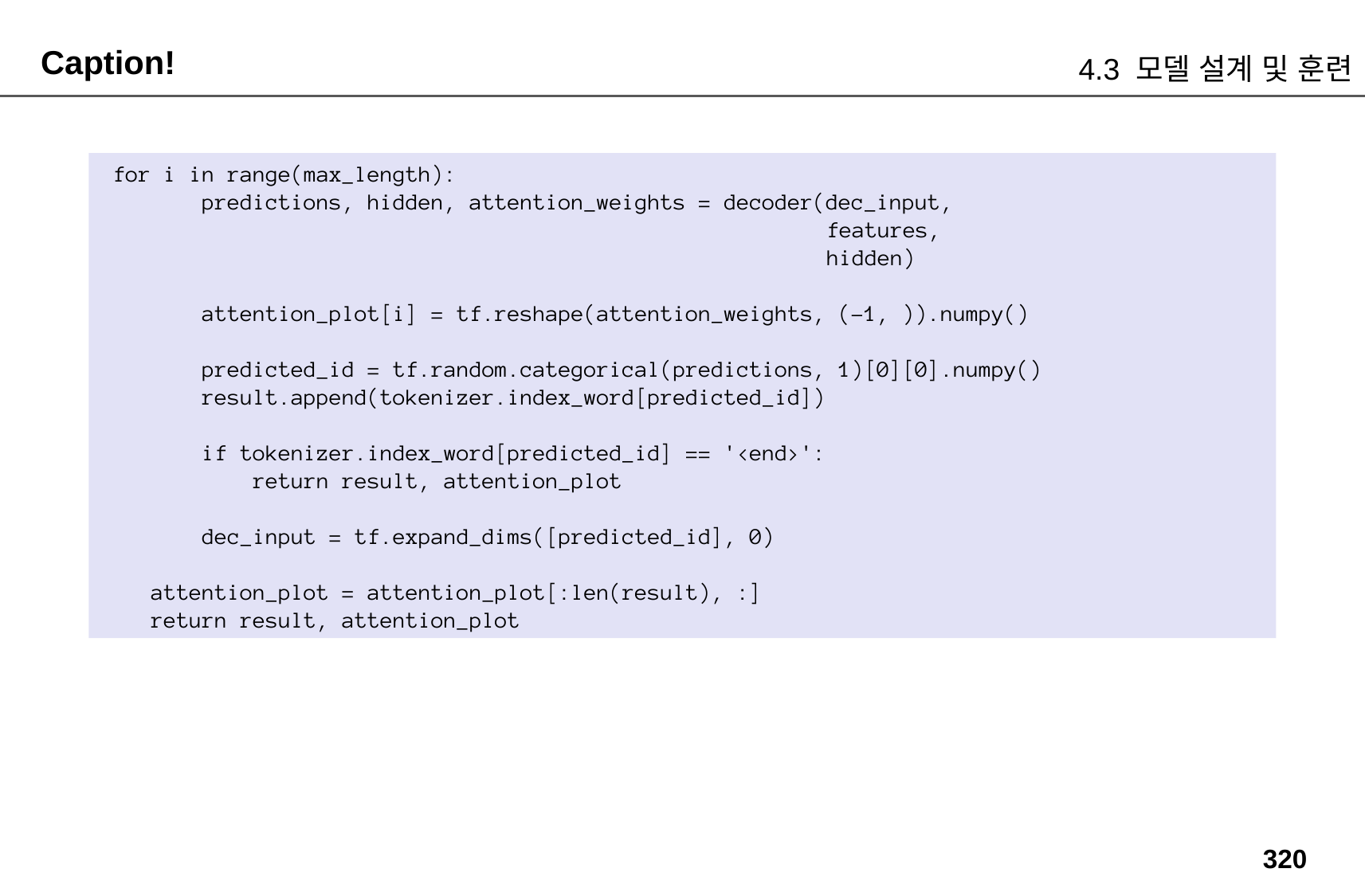

Caption!
4.3 모델 설계 및 훈련
 for i in range(max_length):
        predictions, hidden, attention_weights = decoder(dec_input,
                                                         features,
                                                         hidden)

        attention_plot[i] = tf.reshape(attention_weights, (-1, )).numpy()

        predicted_id = tf.random.categorical(predictions, 1)[0][0].numpy()
        result.append(tokenizer.index_word[predicted_id])

        if tokenizer.index_word[predicted_id] == '<end>':
            return result, attention_plot

        dec_input = tf.expand_dims([predicted_id], 0)

    attention_plot = attention_plot[:len(result), :]
    return result, attention_plot